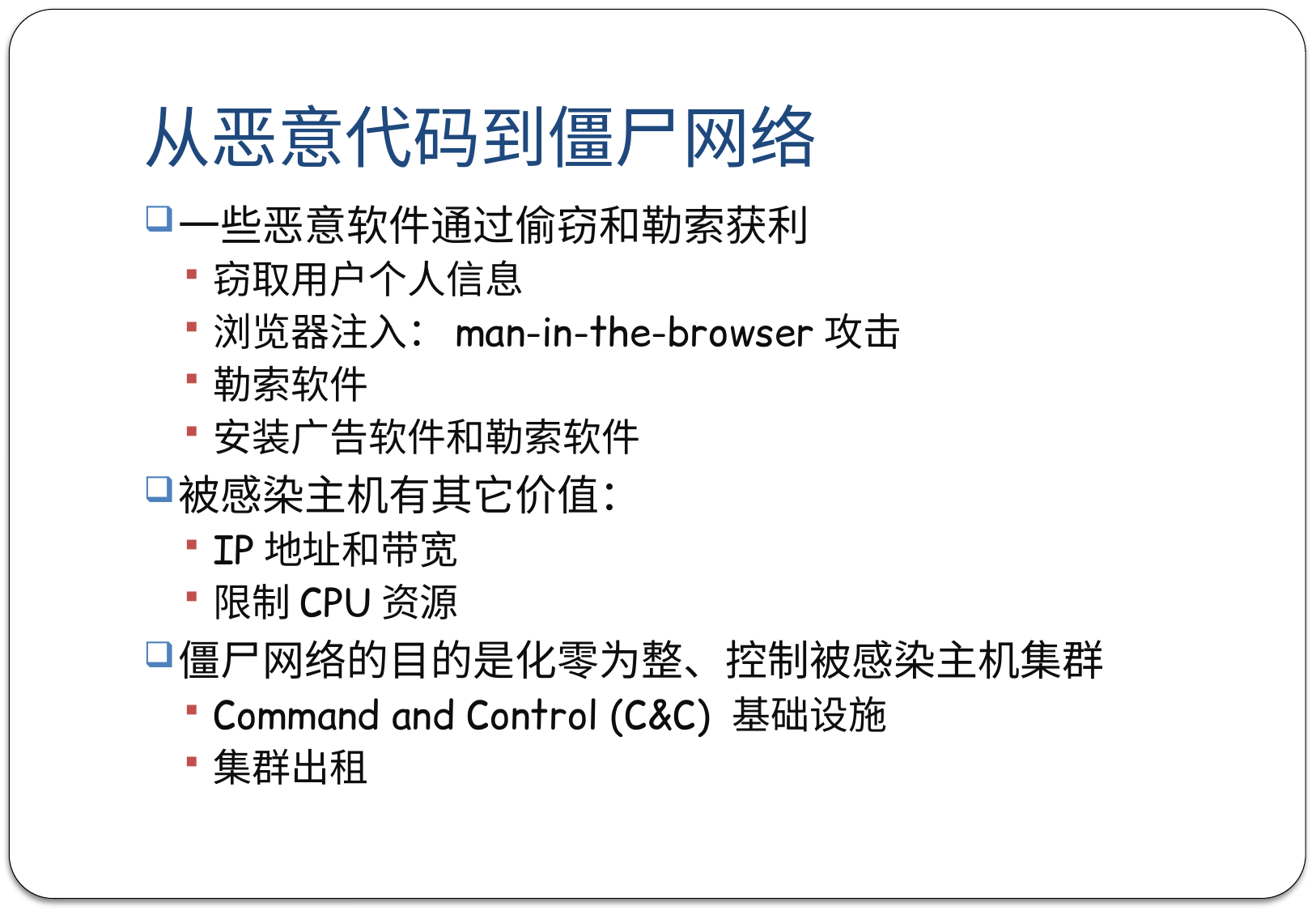

# 从恶意代码到僵尸网络
一些恶意软件通过偷窃和勒索获利
窃取用户个人信息
浏览器注入：man-in-the-browser攻击
勒索软件
安装广告软件和勒索软件
被感染主机有其它价值：
IP地址和带宽
限制CPU资源
僵尸网络的目的是化零为整、控制被感染主机集群
Command and Control (C&C) 基础设施
集群出租